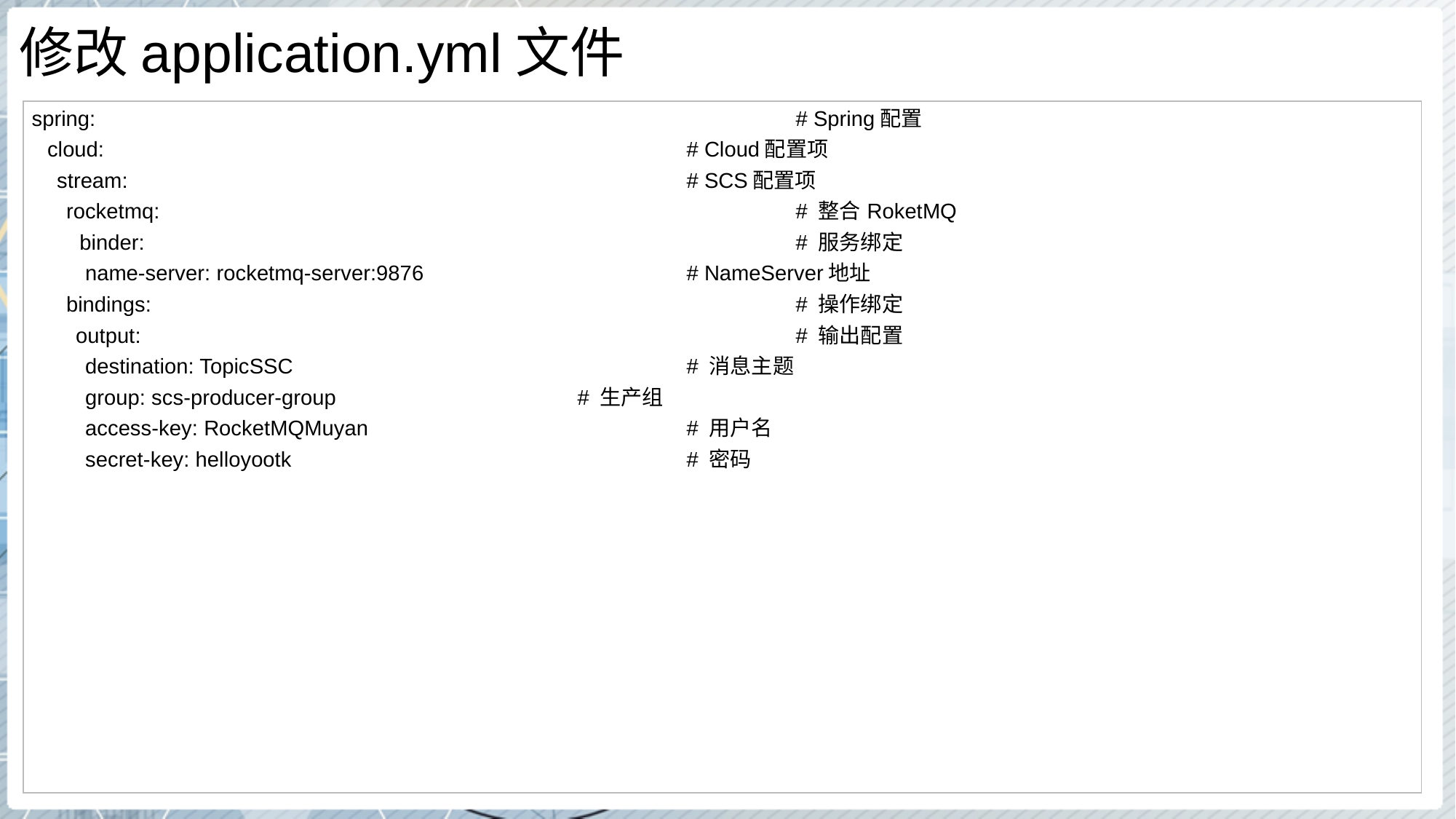

# 修改application.yml文件
| spring: # Spring配置 cloud: # Cloud配置项 stream: # SCS配置项 rocketmq: # 整合RoketMQ binder: # 服务绑定 name-server: rocketmq-server:9876 # NameServer地址 bindings: # 操作绑定 output: # 输出配置 destination: TopicSSC # 消息主题 group: scs-producer-group # 生产组 access-key: RocketMQMuyan # 用户名 secret-key: helloyootk # 密码 |
| --- |